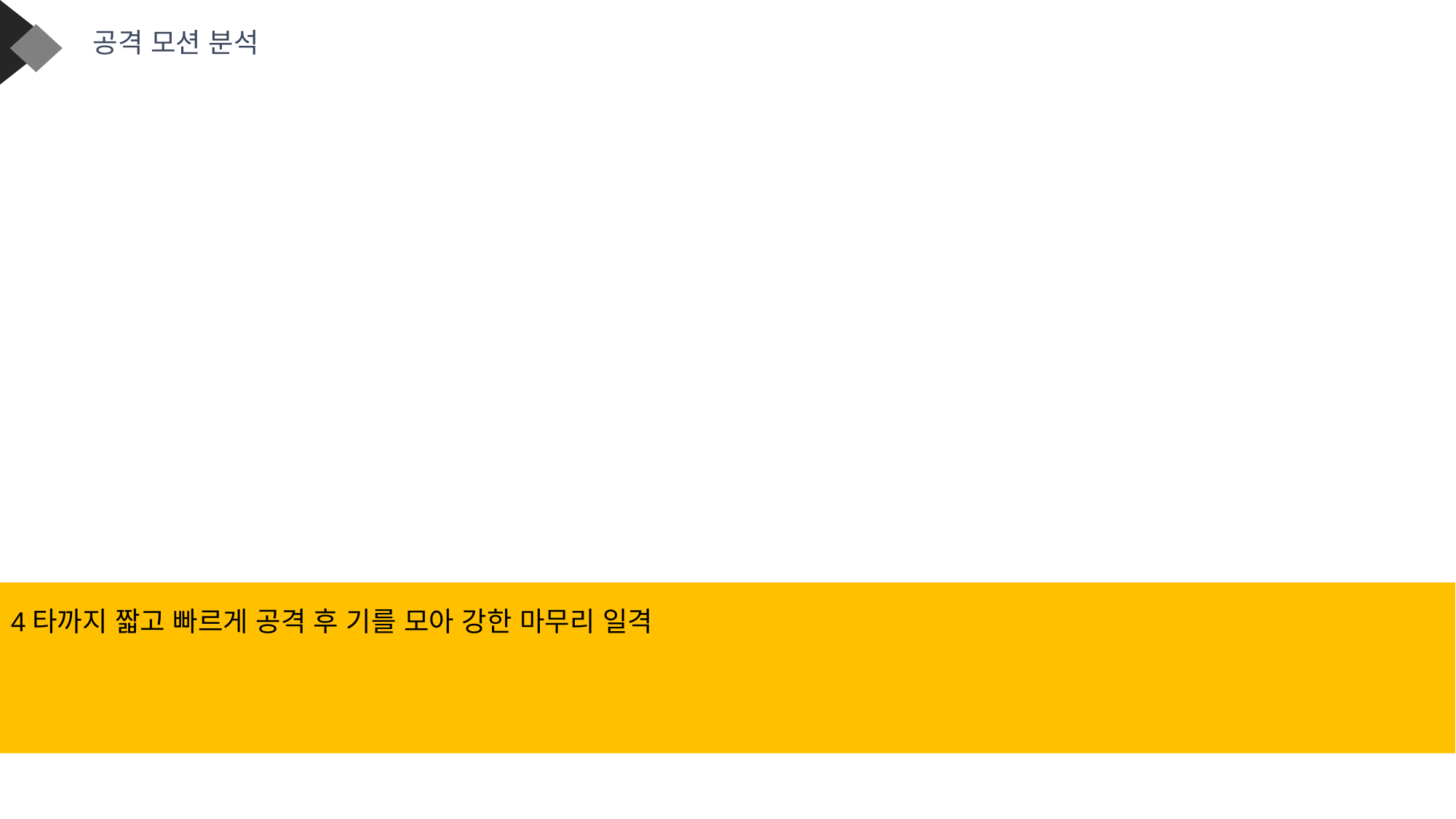

공격 모션 분석
4타까지 짧고 빠르게 공격 후 기를 모아 강한 마무리 일격